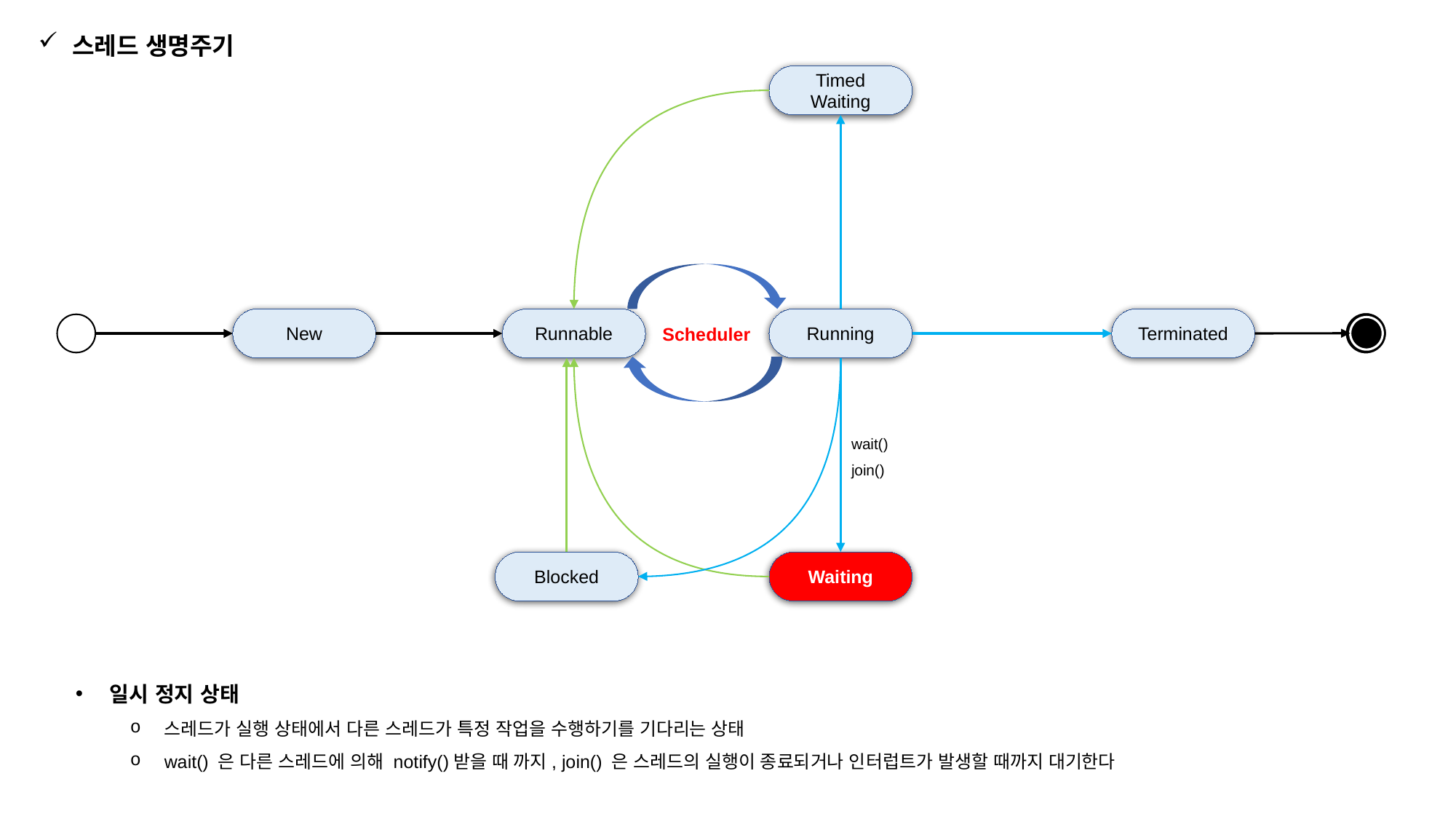

스레드 생명주기
Timed
Waiting

New
Runnable
Terminated
Running

Scheduler

wait()
join()
Blocked
Waiting
일시 정지 상태
스레드가 실행 상태에서 다른 스레드가 특정 작업을 수행하기를 기다리는 상태
wait() 은 다른 스레드에 의해 notify()받을 때 까지, join() 은 스레드의 실행이 종료되거나 인터럽트가 발생할 때까지 대기한다